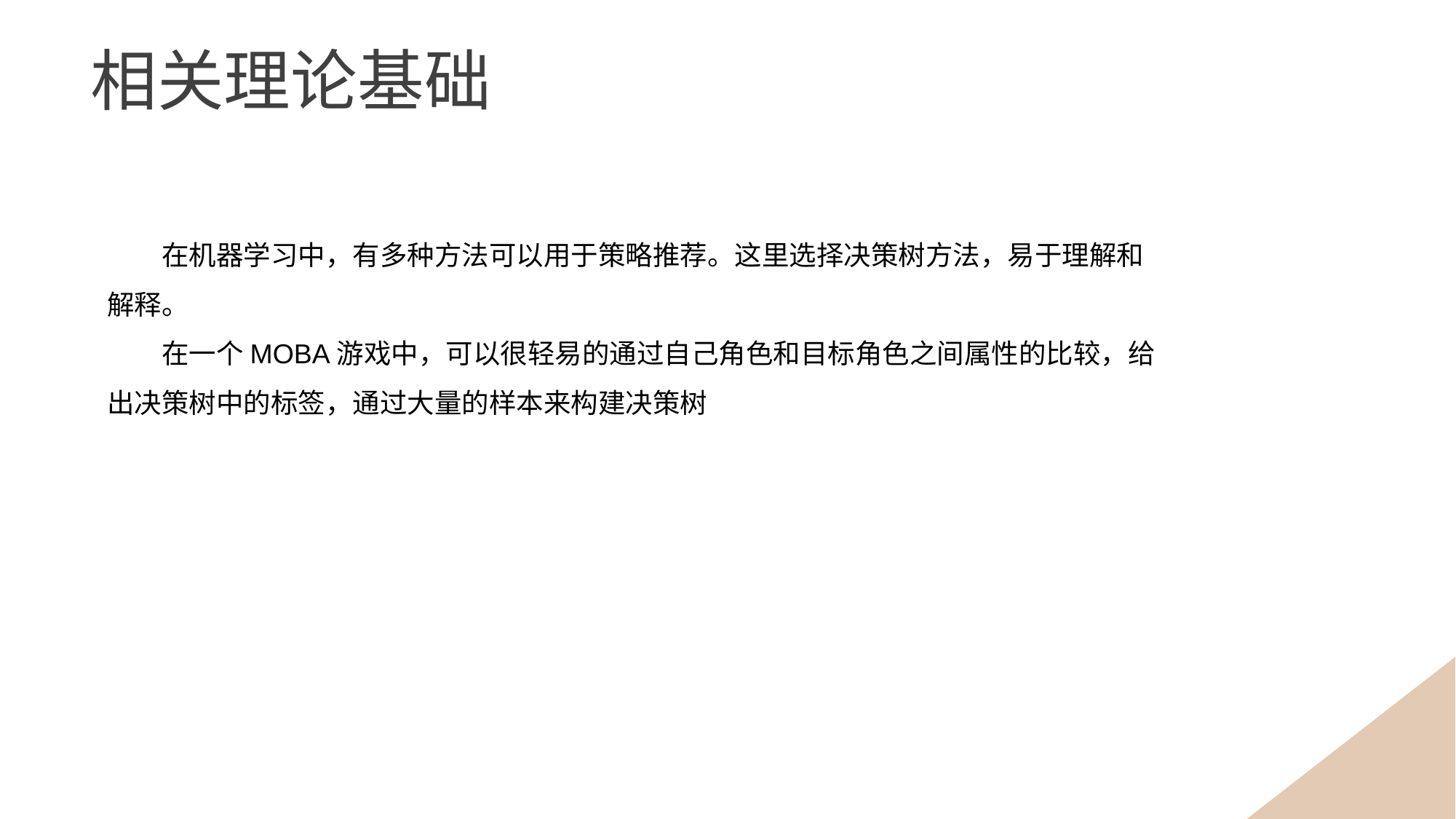

相关理论基础
在机器学习中，有多种方法可以用于策略推荐。这里选择决策树方法，易于理解和解释。
在一个MOBA游戏中，可以很轻易的通过自己角色和目标角色之间属性的比较，给出决策树中的标签，通过大量的样本来构建决策树